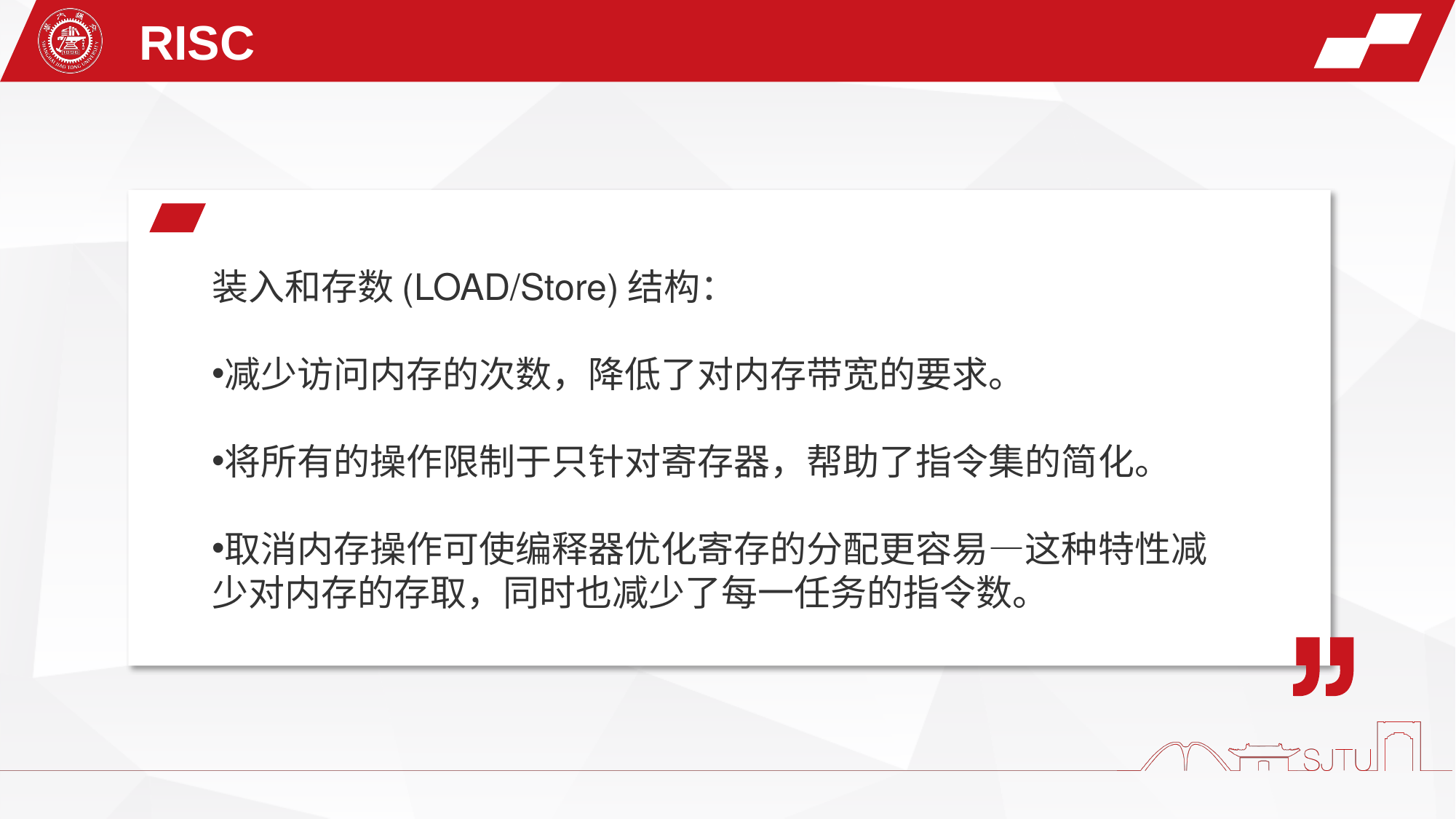

RISC

装入和存数(LOAD/Store)结构：

减少访问内存的次数，降低了对内存带宽的要求。

将所有的操作限制于只针对寄存器，帮助了指令集的简化。

取消内存操作可使编释器优化寄存的分配更容易—这种特性减少对内存的存取，同时也减少了每一任务的指令数。